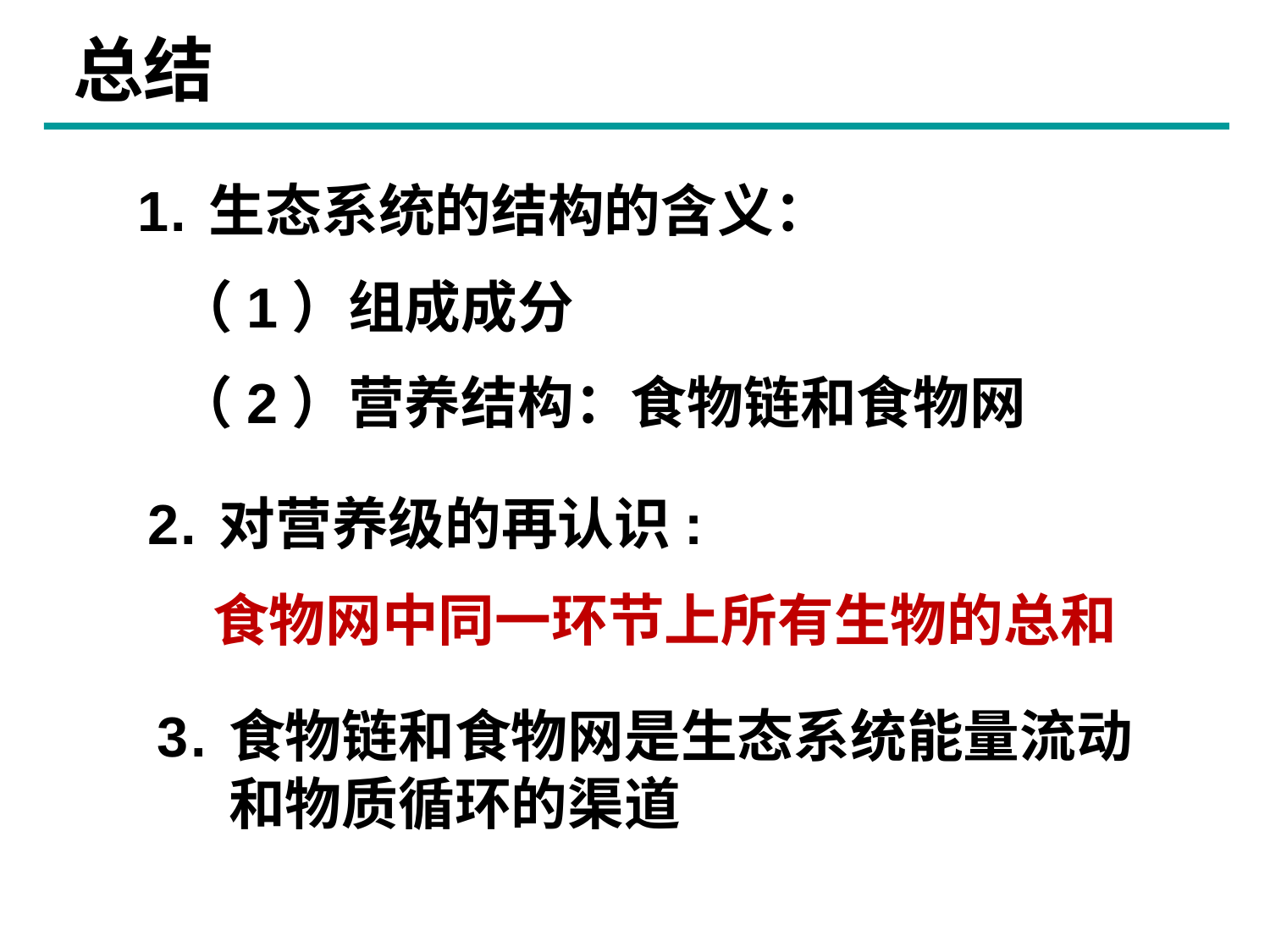

总结
生态系统的结构的含义：
  （1）组成成分
  （2）营养结构：食物链和食物网
对营养级的再认识:
    食物网中同一环节上所有生物的总和
食物链和食物网是生态系统能量流动和物质循环的渠道